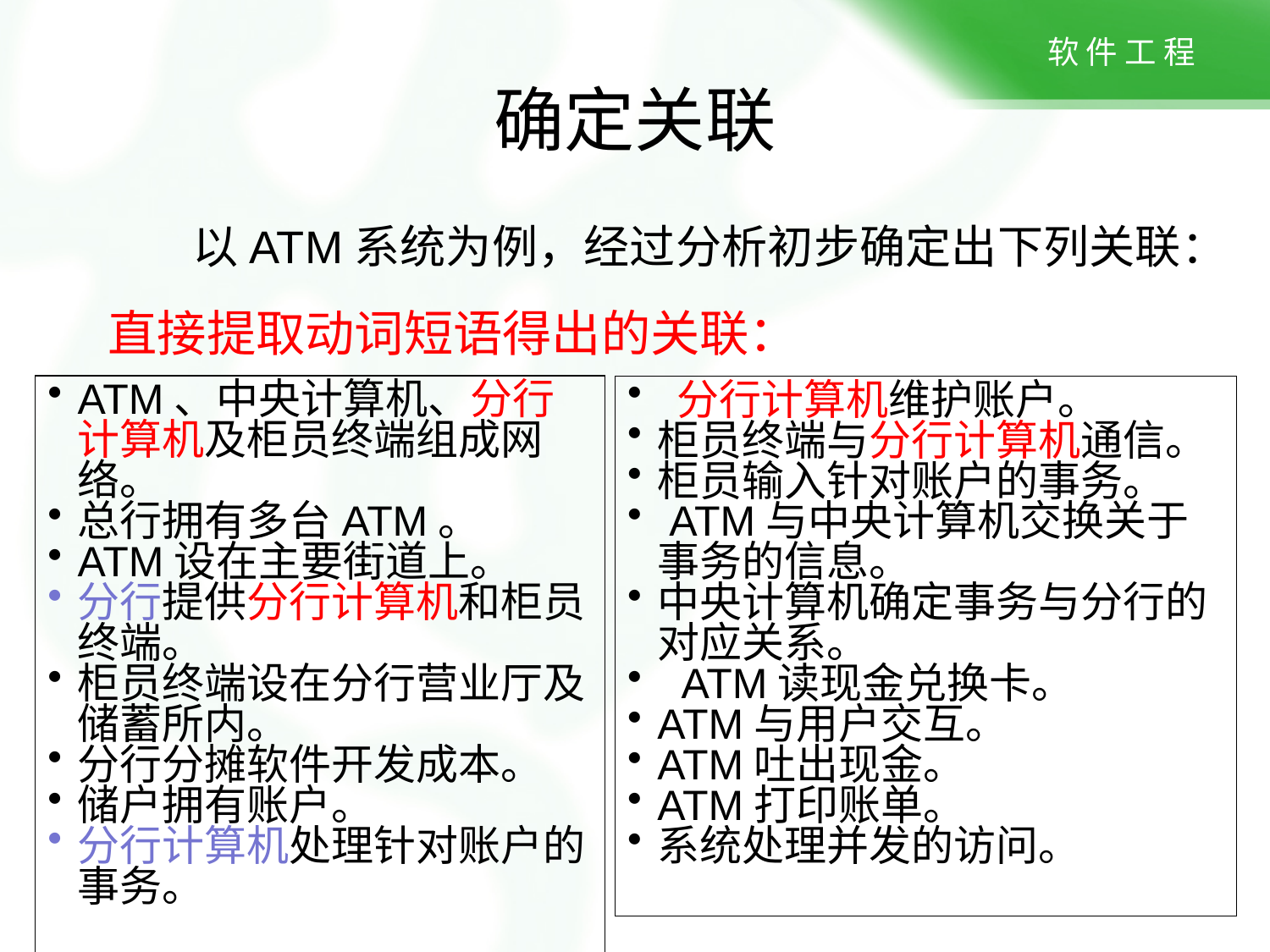

# 确定关联
以ATM系统为例，经过分析初步确定出下列关联：
直接提取动词短语得出的关联：
ATM、中央计算机、分行计算机及柜员终端组成网络。
总行拥有多台ATM。
ATM设在主要街道上。
分行提供分行计算机和柜员终端。
柜员终端设在分行营业厅及储蓄所内。
分行分摊软件开发成本。
储户拥有账户。
分行计算机处理针对账户的事务。

 分行计算机维护账户。
柜员终端与分行计算机通信。
柜员输入针对账户的事务。
 ATM与中央计算机交换关于事务的信息。
中央计算机确定事务与分行的对应关系。
  ATM读现金兑换卡。
ATM与用户交互。
ATM吐出现金。
ATM打印账单。
系统处理并发的访问。